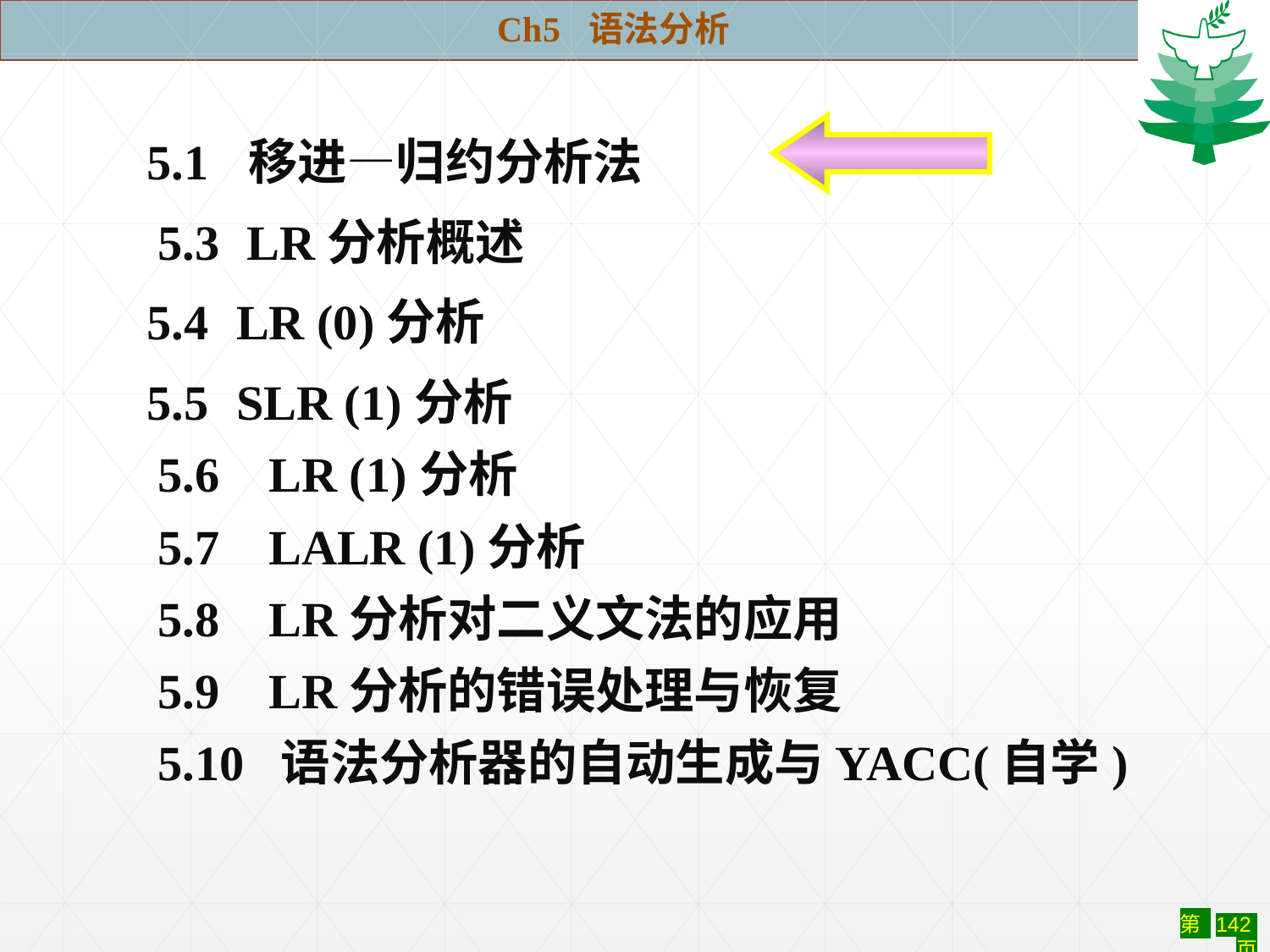

Ch5  语法分析
 5.1  移进—归约分析法
  5.3  LR分析概述
 5.4  LR (0)分析
 5.5  SLR (1)分析
  5.6    LR (1)分析
  5.7    LALR (1)分析
  5.8    LR分析对二义文法的应用
  5.9    LR分析的错误处理与恢复
  5.10  语法分析器的自动生成与YACC(自学)